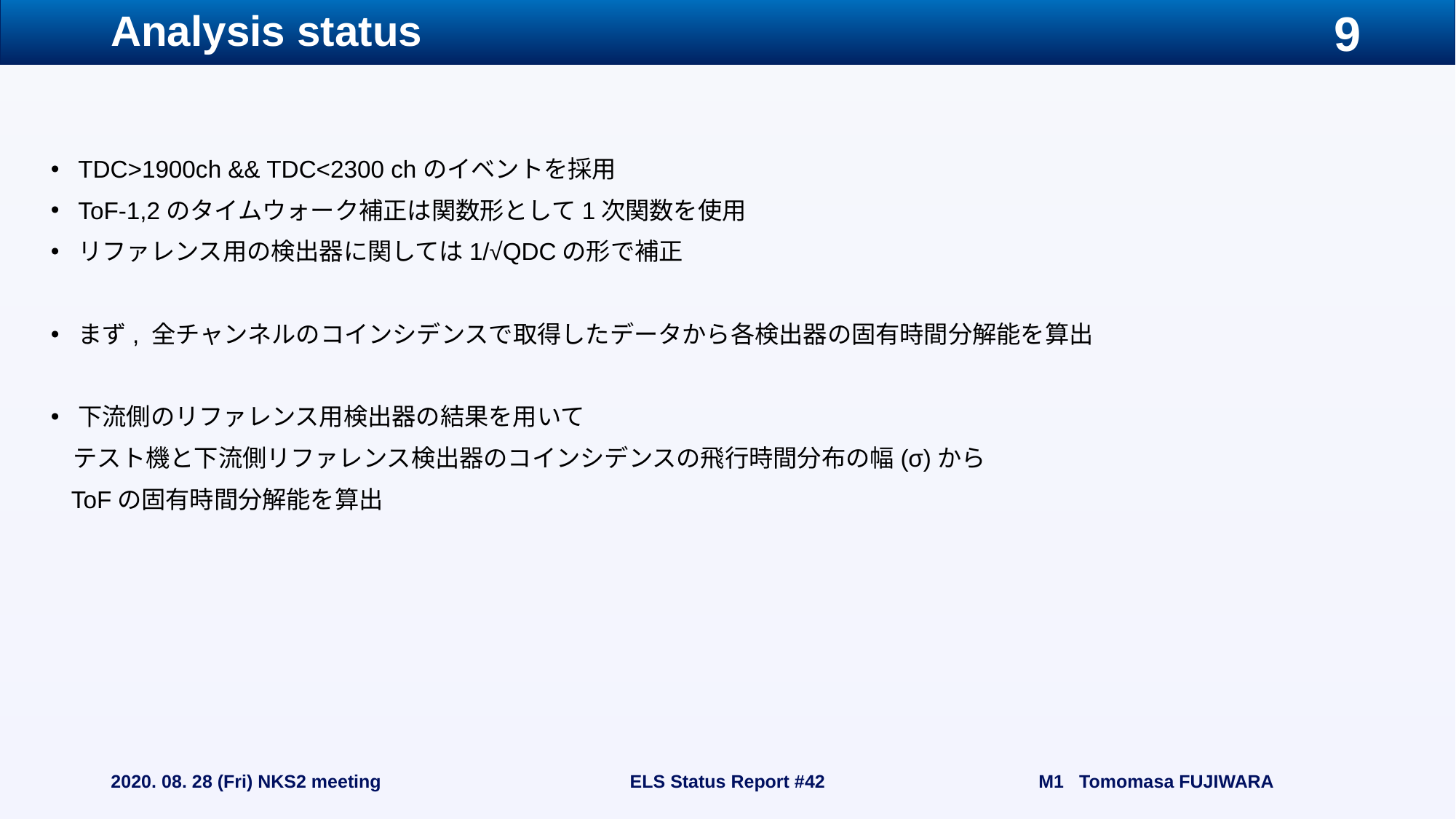

# Analysis status
TDC>1900ch && TDC<2300 chのイベントを採用
ToF-1,2のタイムウォーク補正は関数形として1次関数を使用
リファレンス用の検出器に関しては1/√QDCの形で補正

まず, 全チャンネルのコインシデンスで取得したデータから各検出器の固有時間分解能を算出

下流側のリファレンス用検出器の結果を用いて
   テスト機と下流側リファレンス検出器のコインシデンスの飛行時間分布の幅(σ)から
   ToFの固有時間分解能を算出
2020. 08. 28 (Fri) NKS2 meeting
ELS Status Report #42